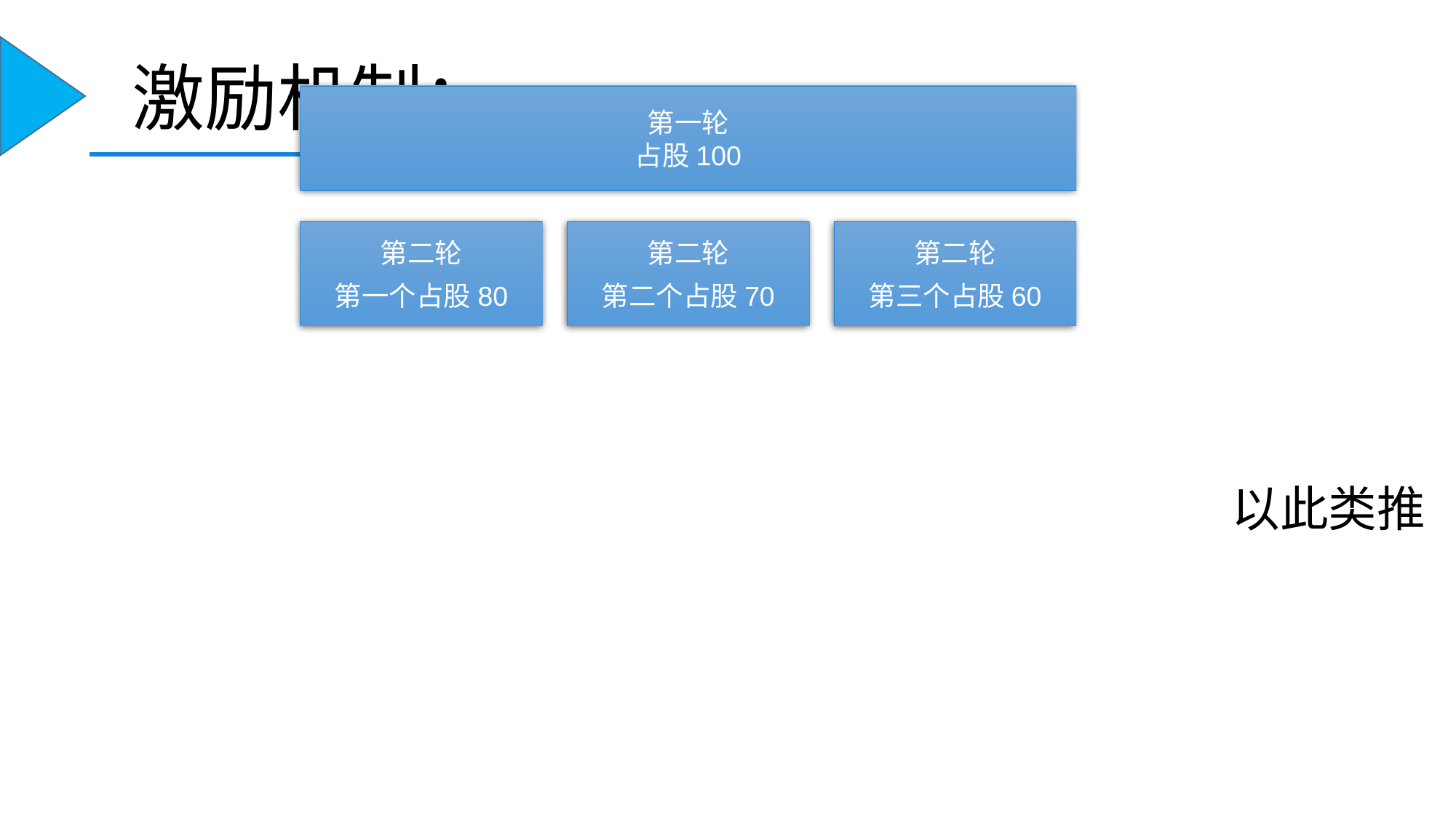

激励机制：

第一轮
占股100
第二轮
第一个占股80
第二轮
第二个占股70
第二轮
第三个占股60

 以此类推